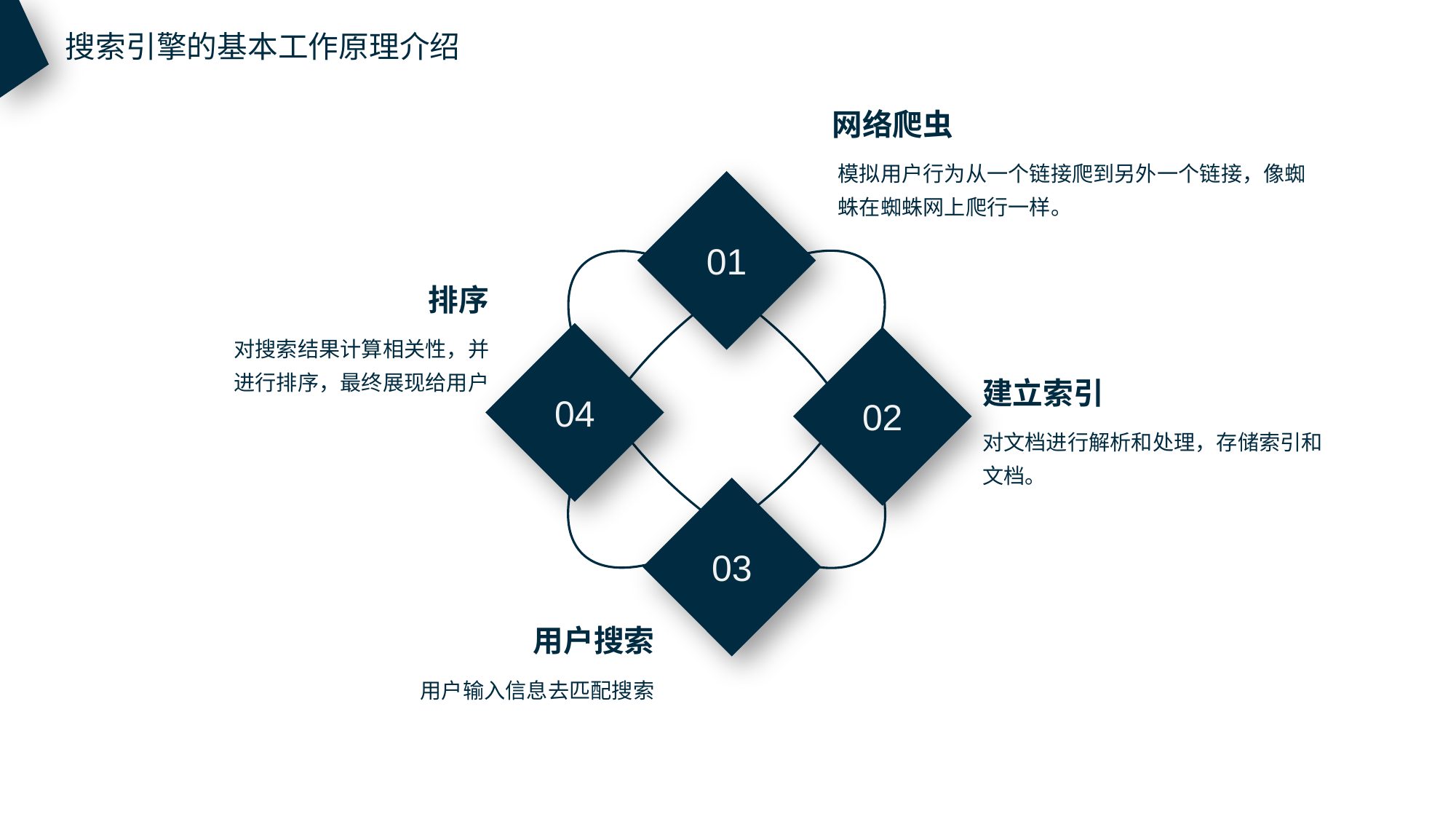

搜索引擎的基本工作原理介绍
网络爬虫
模拟用户行为从一个链接爬到另外一个链接，像蜘蛛在蜘蛛网上爬行一样。
01
排序

对搜索结果计算相关性，并进行排序，最终展现给用户
04
02
建立索引
对文档进行解析和处理，存储索引和文档。
03
用户搜索
用户输入信息去匹配搜索